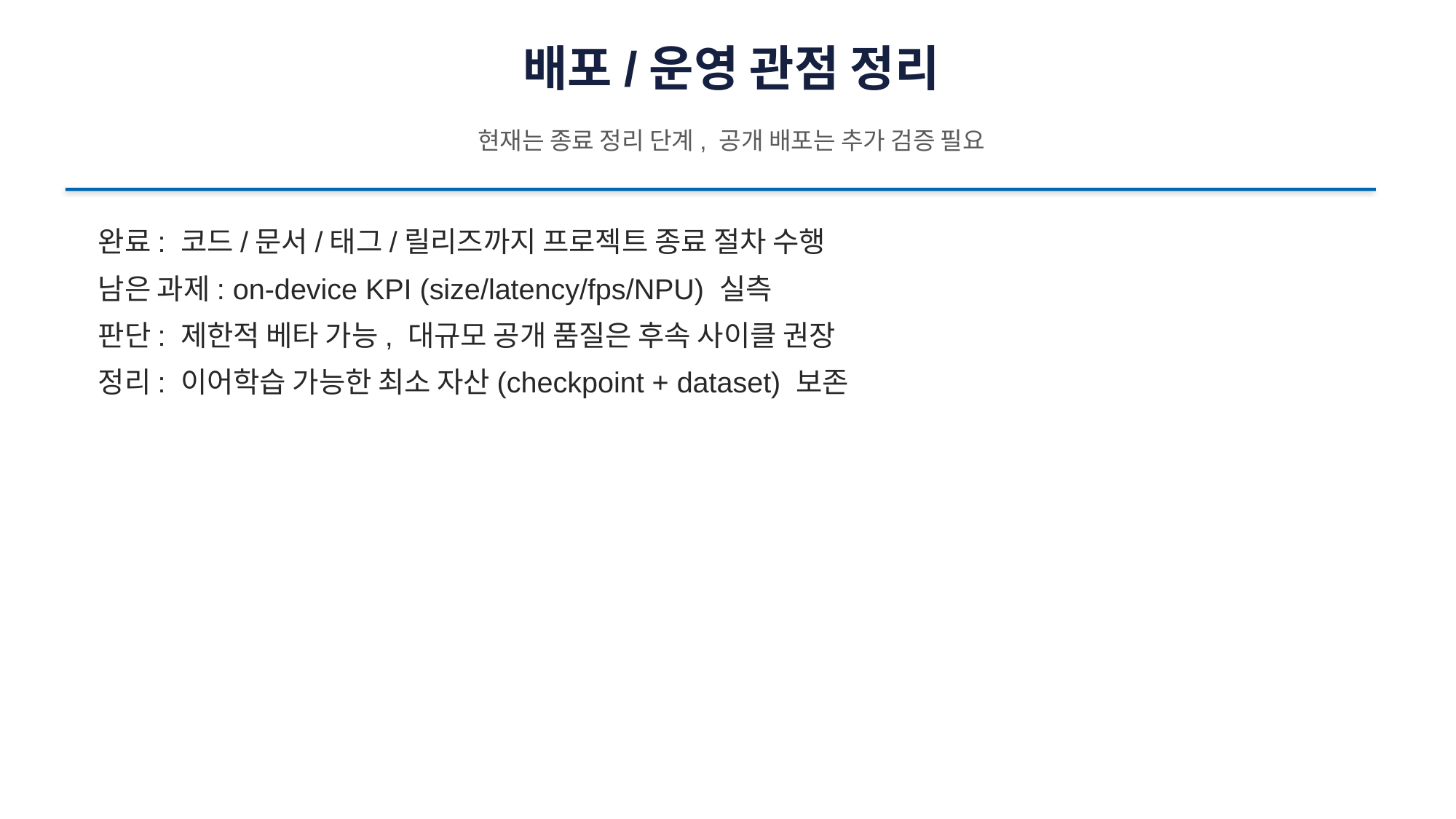

배포/운영 관점 정리
현재는 종료 정리 단계, 공개 배포는 추가 검증 필요

완료: 코드/문서/태그/릴리즈까지 프로젝트 종료 절차 수행
남은 과제: on-device KPI (size/latency/fps/NPU) 실측
판단: 제한적 베타 가능, 대규모 공개 품질은 후속 사이클 권장
정리: 이어학습 가능한 최소 자산(checkpoint + dataset) 보존